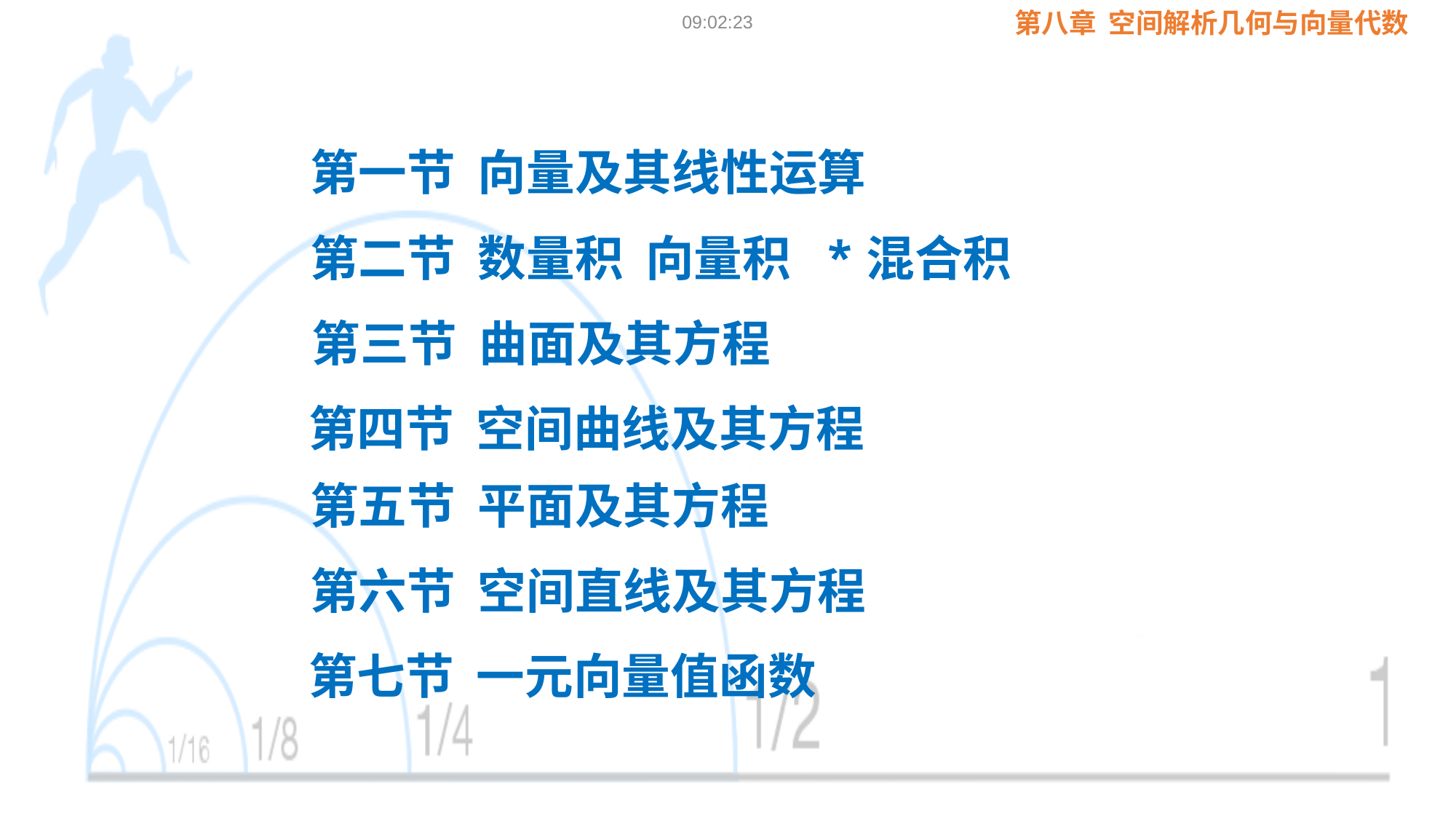

09:02:23
第一节  向量及其线性运算
第二节  数量积  向量积  *混合积
第三节  曲面及其方程
第四节  空间曲线及其方程
第五节  平面及其方程
第六节  空间直线及其方程
第七节  一元向量值函数